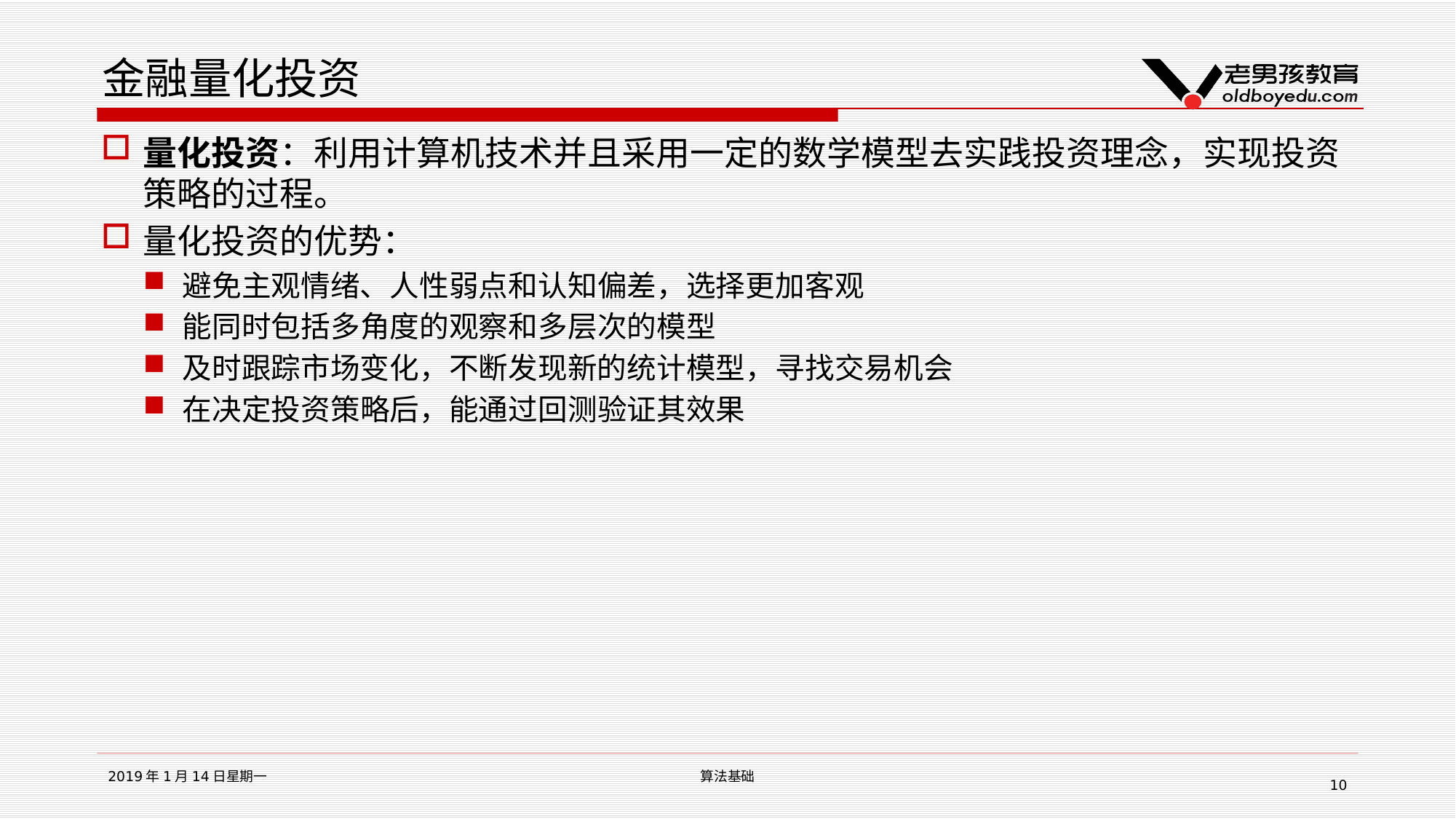

# 金融量化投资
量化投资：利用计算机技术并且采用一定的数学模型去实践投资理念，实现投资策略的过程。
量化投资的优势：
避免主观情绪、人性弱点和认知偏差，选择更加客观
能同时包括多角度的观察和多层次的模型
及时跟踪市场变化，不断发现新的统计模型，寻找交易机会
在决定投资策略后，能通过回测验证其效果
2019年1月14日星期一
算法基础
10